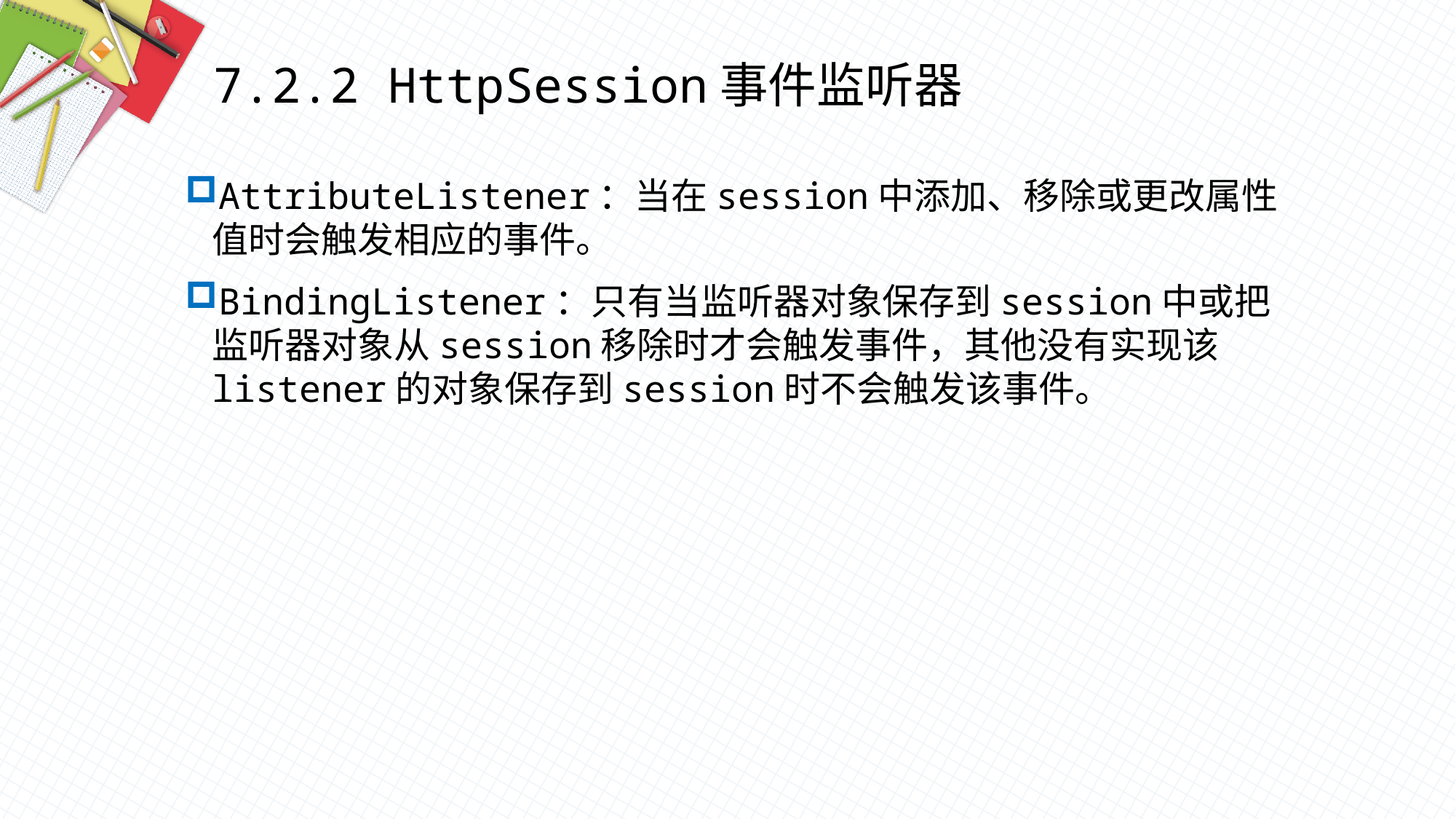

7.2.2 HttpSession事件监听器
AttributeListener：当在session中添加、移除或更改属性值时会触发相应的事件。
BindingListener：只有当监听器对象保存到session中或把监听器对象从session移除时才会触发事件，其他没有实现该listener的对象保存到session时不会触发该事件。